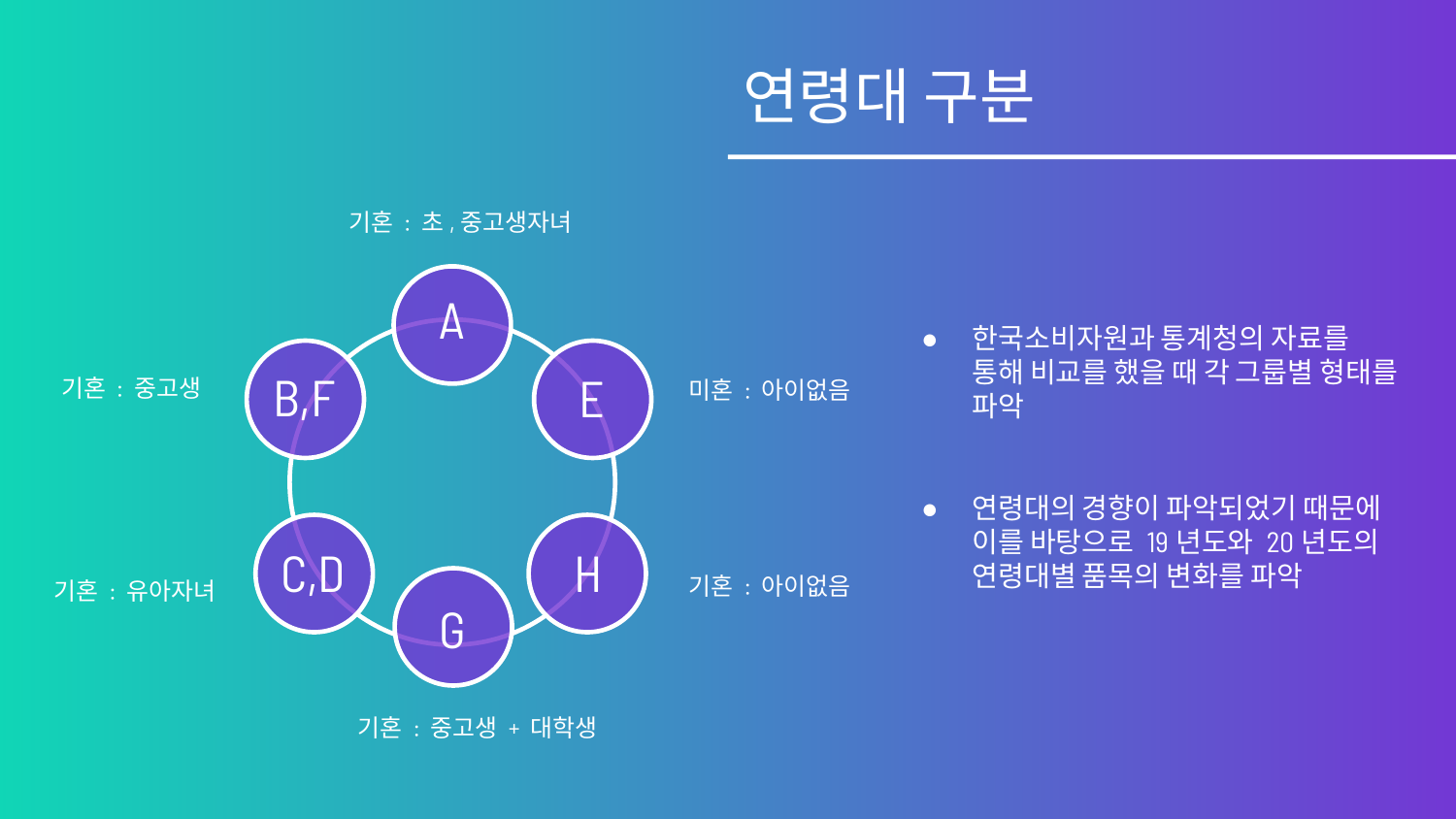

연령대 구분
기혼 : 초,중고생자녀

A
한국소비자원과 통계청의 자료를 통해 비교를 했을 때 각 그룹별 형태를 파악

연령대의 경향이 파악되었기 때문에 이를 바탕으로 19년도와 20년도의 연령대별 품목의 변화를 파악

B,F
E
기혼 : 중고생
미혼 : 아이없음

H
C,D
기혼 : 아이없음
기혼 : 유아자녀

G
기혼 : 중고생 + 대학생